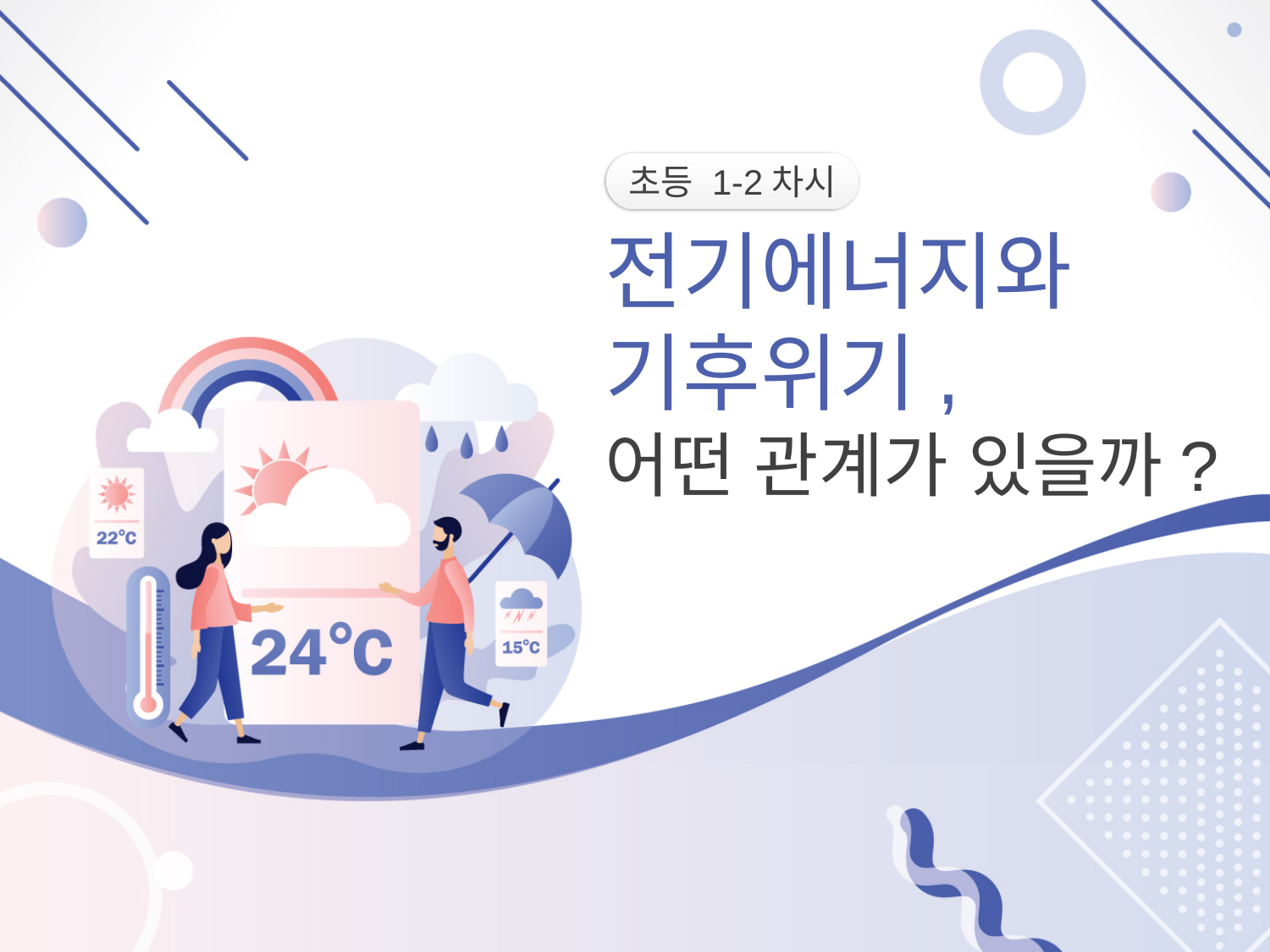

초등 1-2차시
전기에너지와 기후위기,
어떤 관계가 있을까?